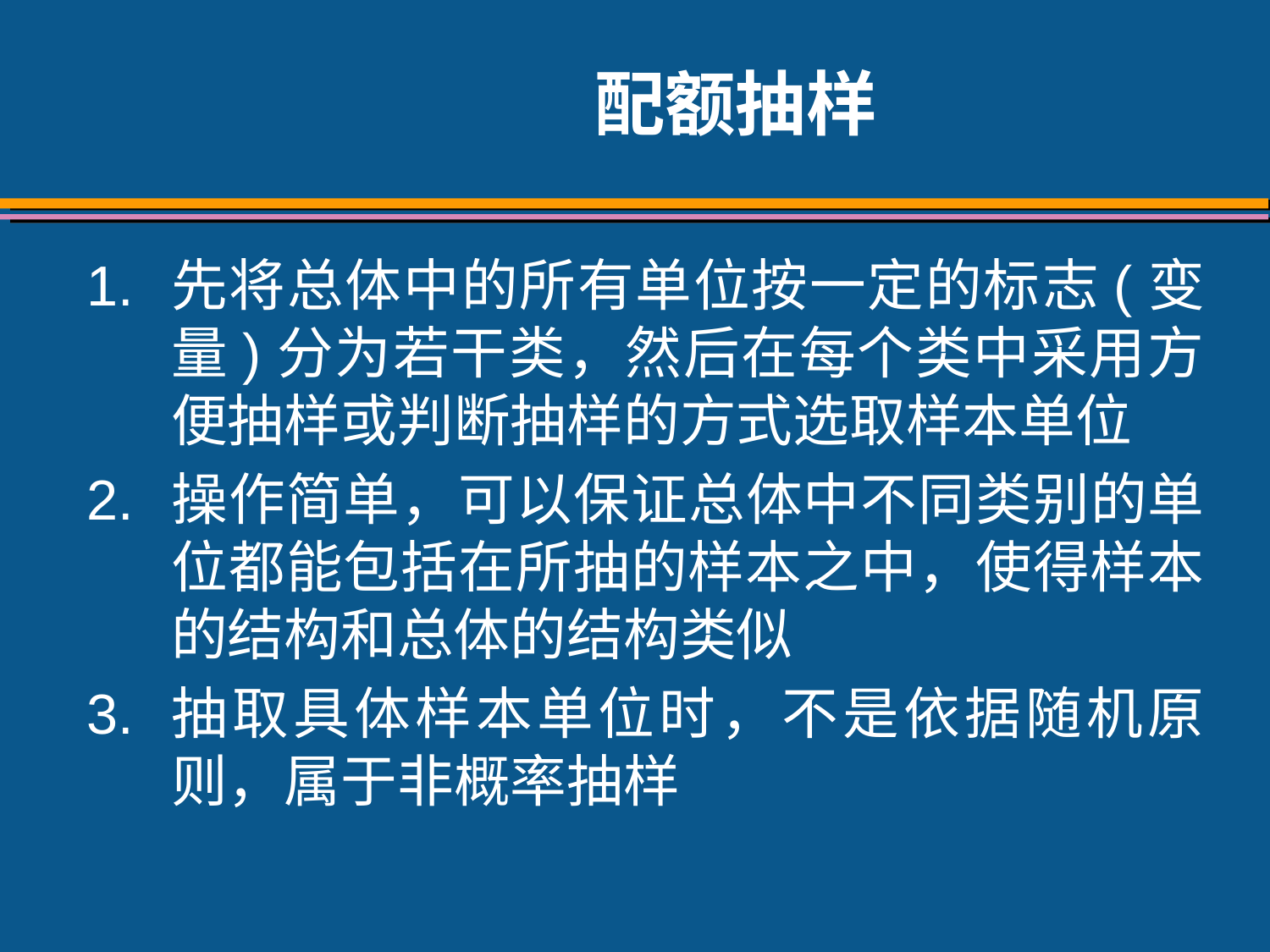

# 配额抽样
先将总体中的所有单位按一定的标志(变量)分为若干类，然后在每个类中采用方便抽样或判断抽样的方式选取样本单位
操作简单，可以保证总体中不同类别的单位都能包括在所抽的样本之中，使得样本的结构和总体的结构类似
抽取具体样本单位时，不是依据随机原则，属于非概率抽样